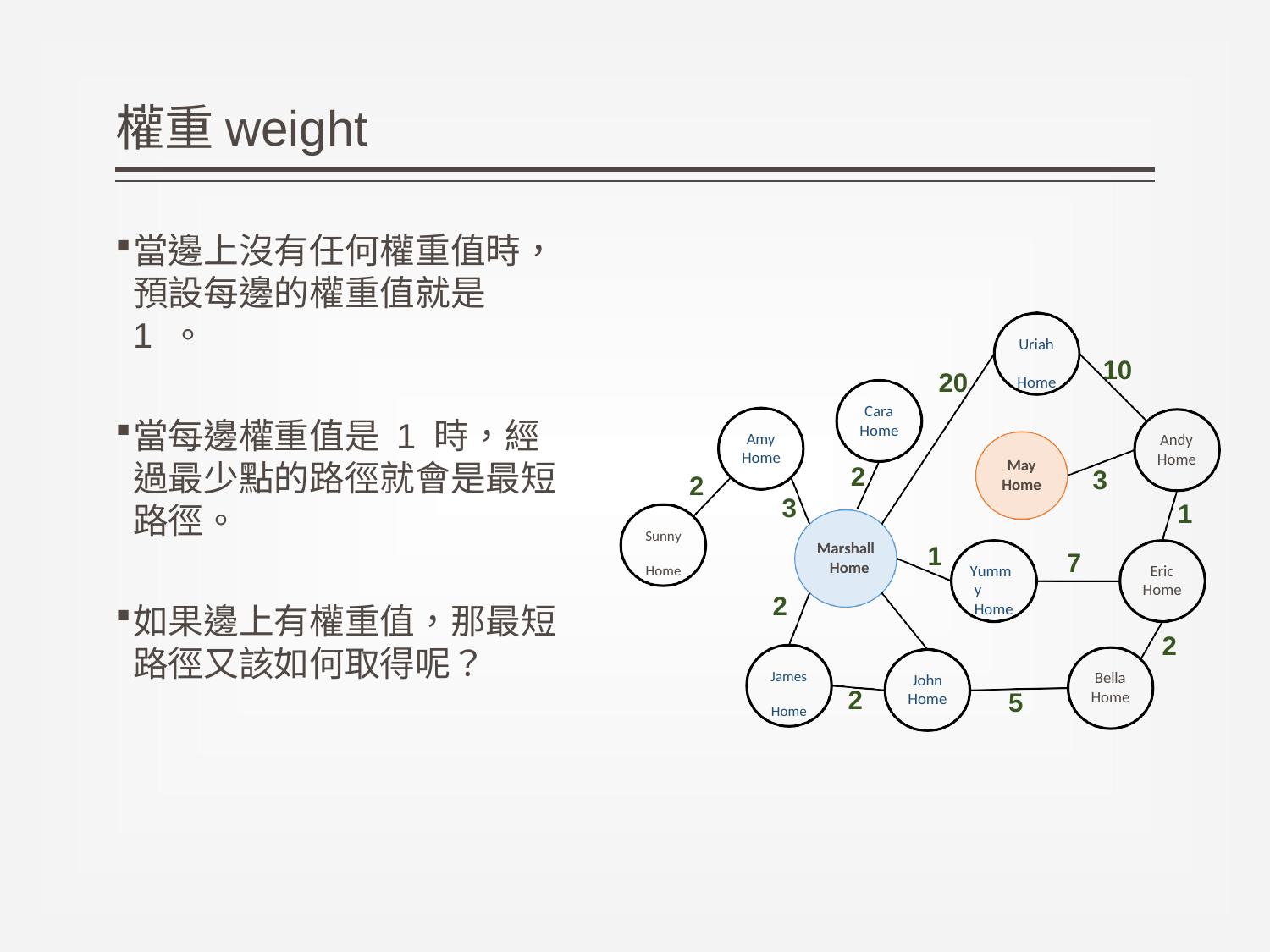

# 權重weight
當邊上沒有任何權重值時，預設每邊的權重值就是 1 。

當每邊權重值是 1 時，經過最少點的路徑就會是最短路徑。

如果邊上有權重值，那最短路徑又該如何取得呢？

Uriah  Home
10
20
Cara  Home
Amy  Home
Andy  Home
May
Home
2
3
2
3
1
Sunny  Home
Marshall  Home
1
7
Yummy  Home
Eric  Home
2
2
James  Home
Bella  Home
John
Home
2
5